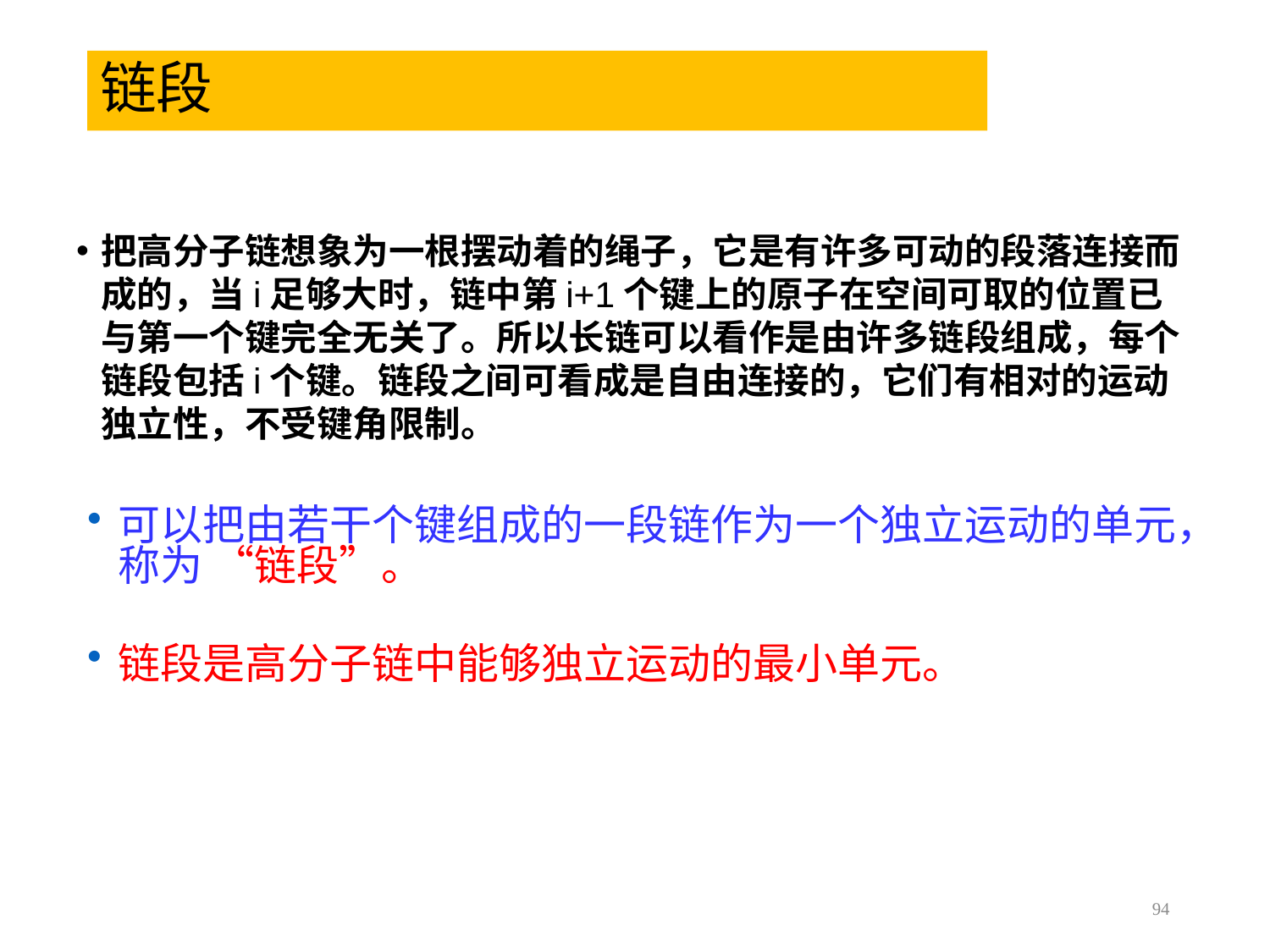

# 链段
把高分子链想象为一根摆动着的绳子，它是有许多可动的段落连接而成的，当i足够大时，链中第i+1个键上的原子在空间可取的位置已与第一个键完全无关了。所以长链可以看作是由许多链段组成，每个链段包括i个键。链段之间可看成是自由连接的，它们有相对的运动独立性，不受键角限制。

可以把由若干个键组成的一段链作为一个独立运动的单元，称为 “链段”。

链段是高分子链中能够独立运动的最小单元。
94